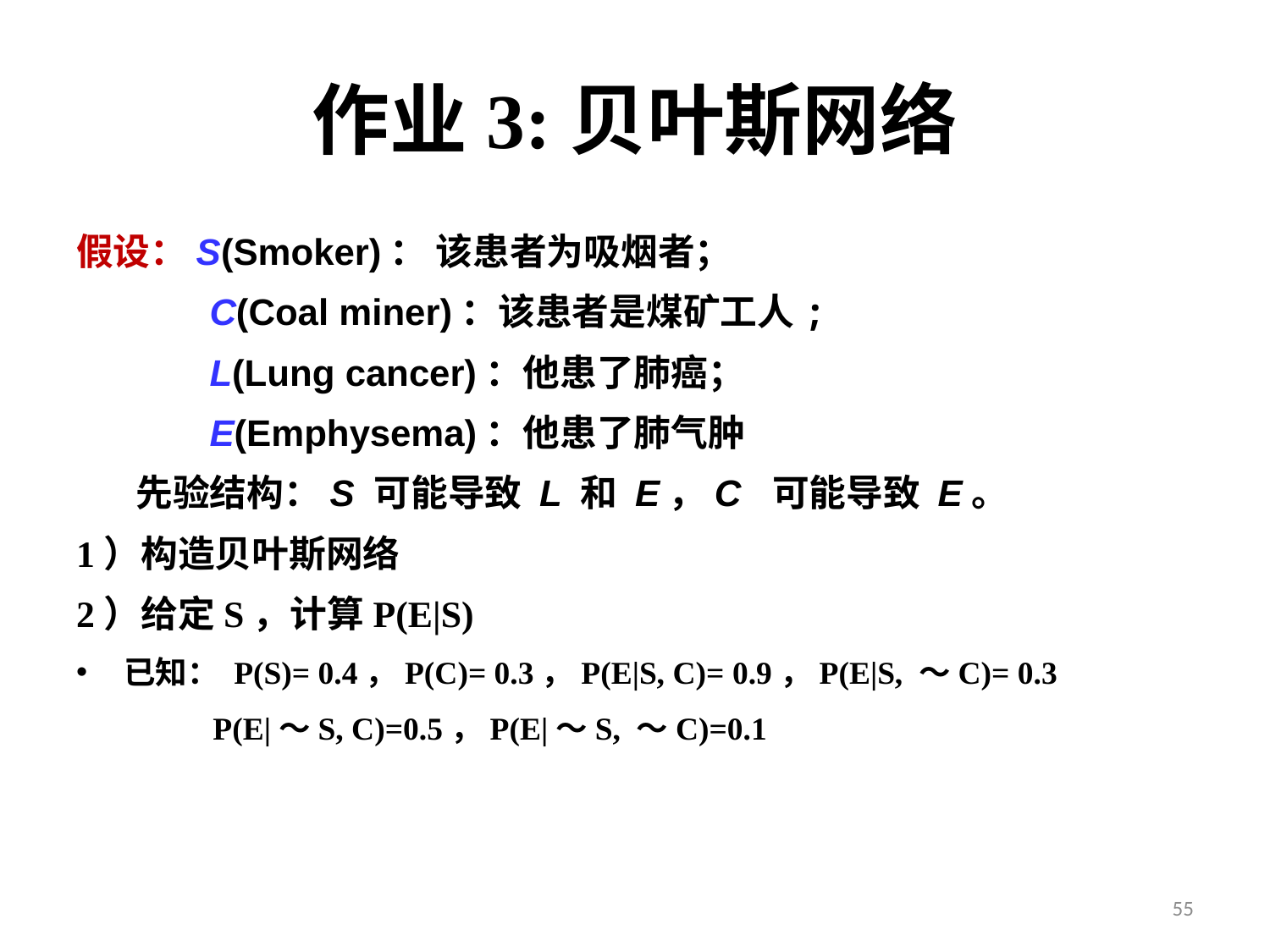

# 作业3:贝叶斯网络
假设：S(Smoker)： 该患者为吸烟者；
      C(Coal miner)：该患者是煤矿工人;
      L(Lung cancer)：他患了肺癌；
      E(Emphysema)：他患了肺气肿
      先验结构：S 可能导致 L 和 E，C 可能导致 E。
1）构造贝叶斯网络
2）给定S，计算P(E|S)
已知： P(S)= 0.4，P(C)= 0.3，P(E|S, C)= 0.9，P(E|S, ～C)= 0.3
                 P(E|～S, C)=0.5，P(E|～S, ～C)=0.1
55